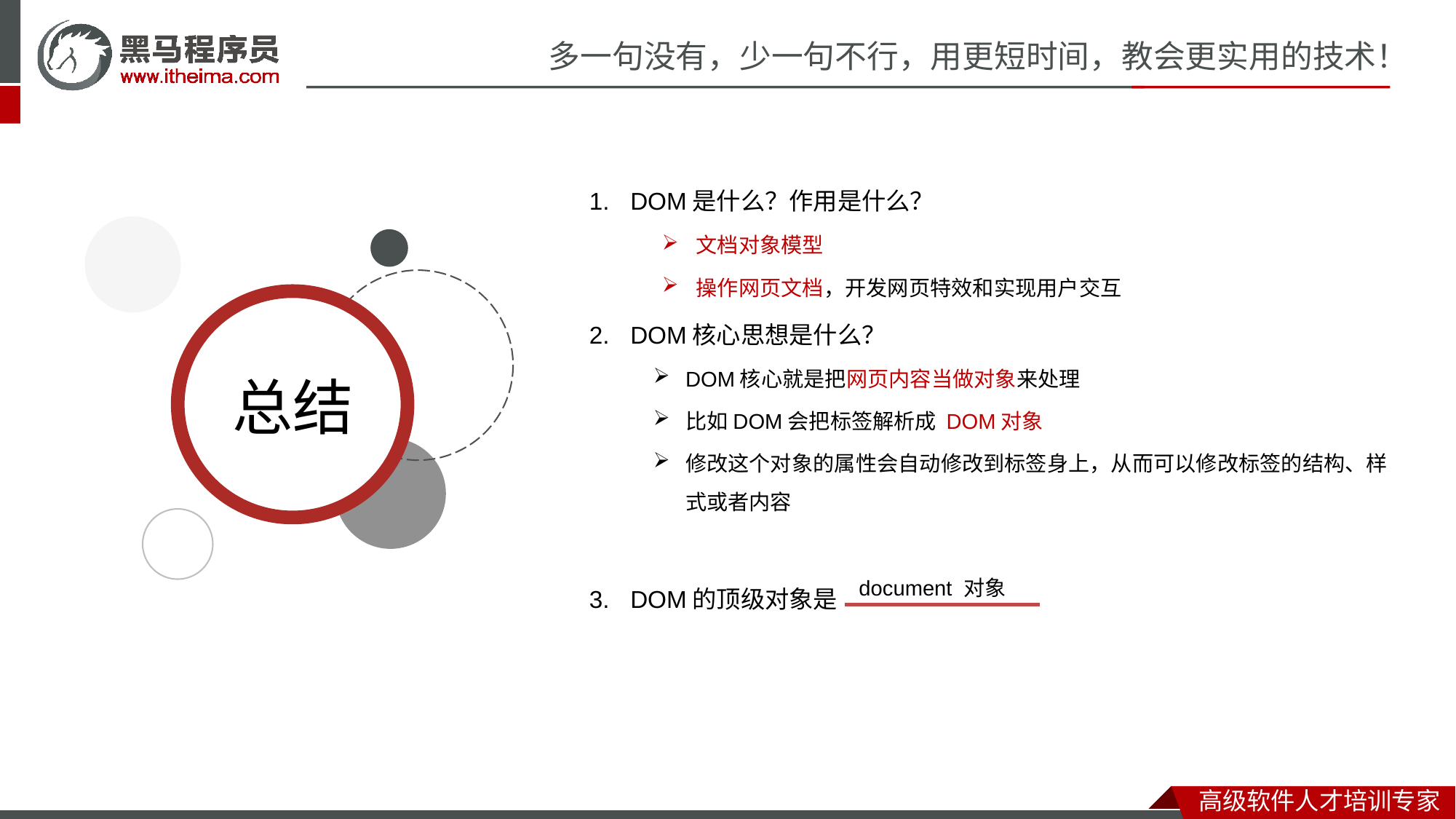

DOM是什么？作用是什么？
文档对象模型
操作网页文档，开发网页特效和实现用户交互
DOM核心思想是什么？
DOM核心就是把网页内容当做对象来处理
比如DOM会把标签解析成 DOM对象
修改这个对象的属性会自动修改到标签身上，从而可以修改标签的结构、样式或者内容

DOM的顶级对象是

document 对象